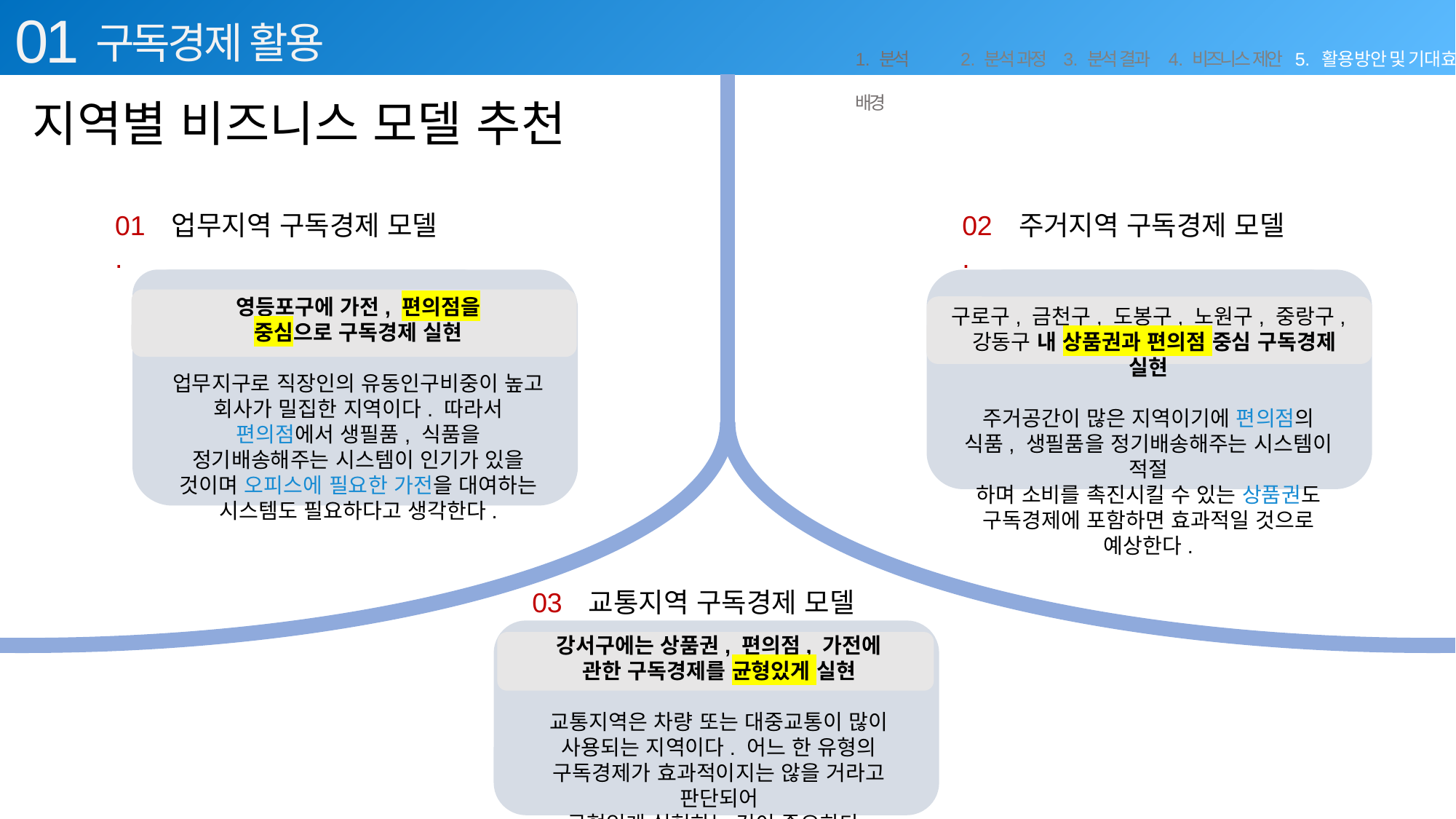

01
구독경제 활용
1 .  분석 배경

2 .  분석  과정

3 .  분석  결과

4 .  비즈니스  제안

5 .  활 용 방 안  및  기 대 효 과

지역별 비즈니스 모델 추천
01.
02.
업무지역 구독경제 모델
주거지역 구독경제 모델

영등포구에 가전, 편의점을
중심으로 구독경제 실현
업무지구로 직장인의 유동인구비중이 높고 회사가 밀집한 지역이다. 따라서 편의점에서 생필품, 식품을 정기배송해주는 시스템이 인기가 있을 것이며 오피스에 필요한 가전을 대여하는 시스템도 필요하다고 생각한다.

구로구, 금천구, 도봉구, 노원구, 중랑구,
 강동구 내 상품권과 편의점 중심 구독경제 실현
주거공간이 많은 지역이기에 편의점의
식품, 생필품을 정기배송해주는 시스템이 적절
하며 소비를 촉진시킬 수 있는 상품권도
구독경제에 포함하면 효과적일 것으로 예상한다.
03.
교통지역 구독경제 모델

강서구에는 상품권, 편의점, 가전에
관한 구독경제를 균형있게 실현
교통지역은 차량 또는 대중교통이 많이
사용되는 지역이다. 어느 한 유형의 구독경제가 효과적이지는 않을 거라고 판단되어
균형있게 실현하는 것이 중요하다.